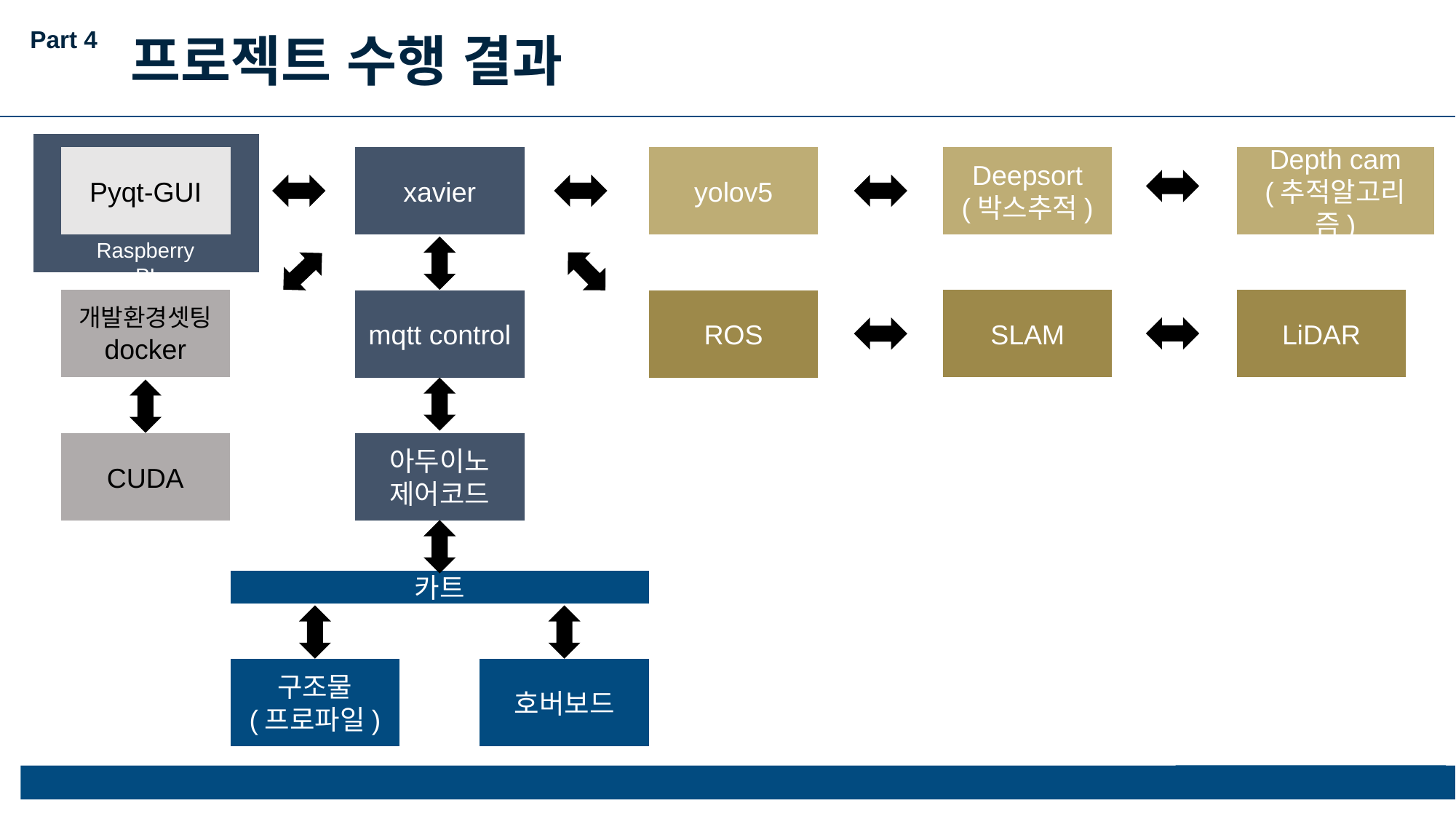

Part 4
프로젝트 수행 결과

Pyqt-GUI
xavier
yolov5
Deepsort
(박스추적)
Depth cam
(추적알고리즘)

Raspberry PI

개발환경셋팅
docker
LiDAR
SLAM
mqtt control
ROS

CUDA
아두이노
제어코드

카트

호버보드
구조물
(프로파일)